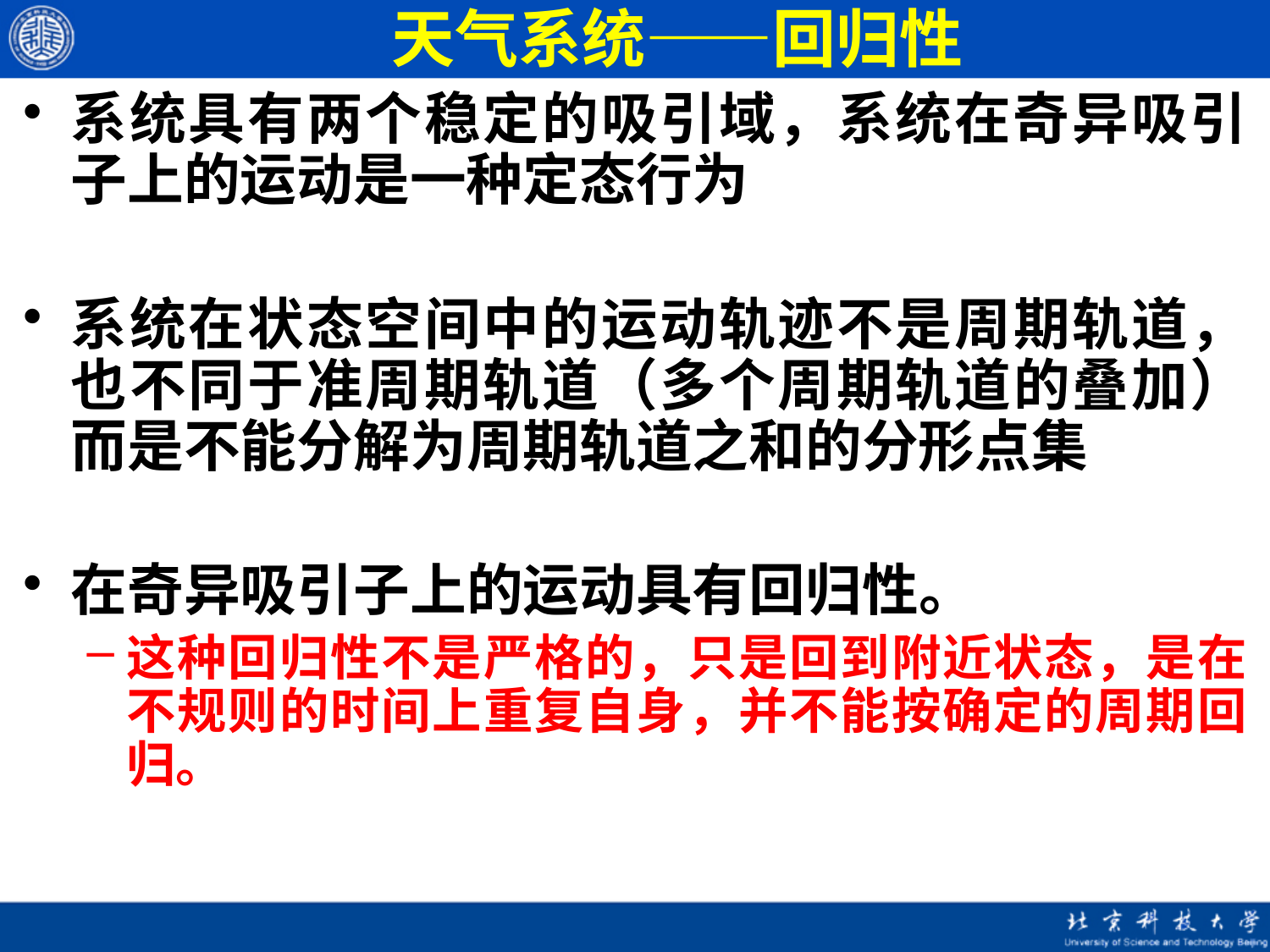

# 天气系统——回归性
系统具有两个稳定的吸引域，系统在奇异吸引子上的运动是一种定态行为

系统在状态空间中的运动轨迹不是周期轨道，也不同于准周期轨道（多个周期轨道的叠加）而是不能分解为周期轨道之和的分形点集

在奇异吸引子上的运动具有回归性。
这种回归性不是严格的，只是回到附近状态，是在不规则的时间上重复自身，并不能按确定的周期回归。